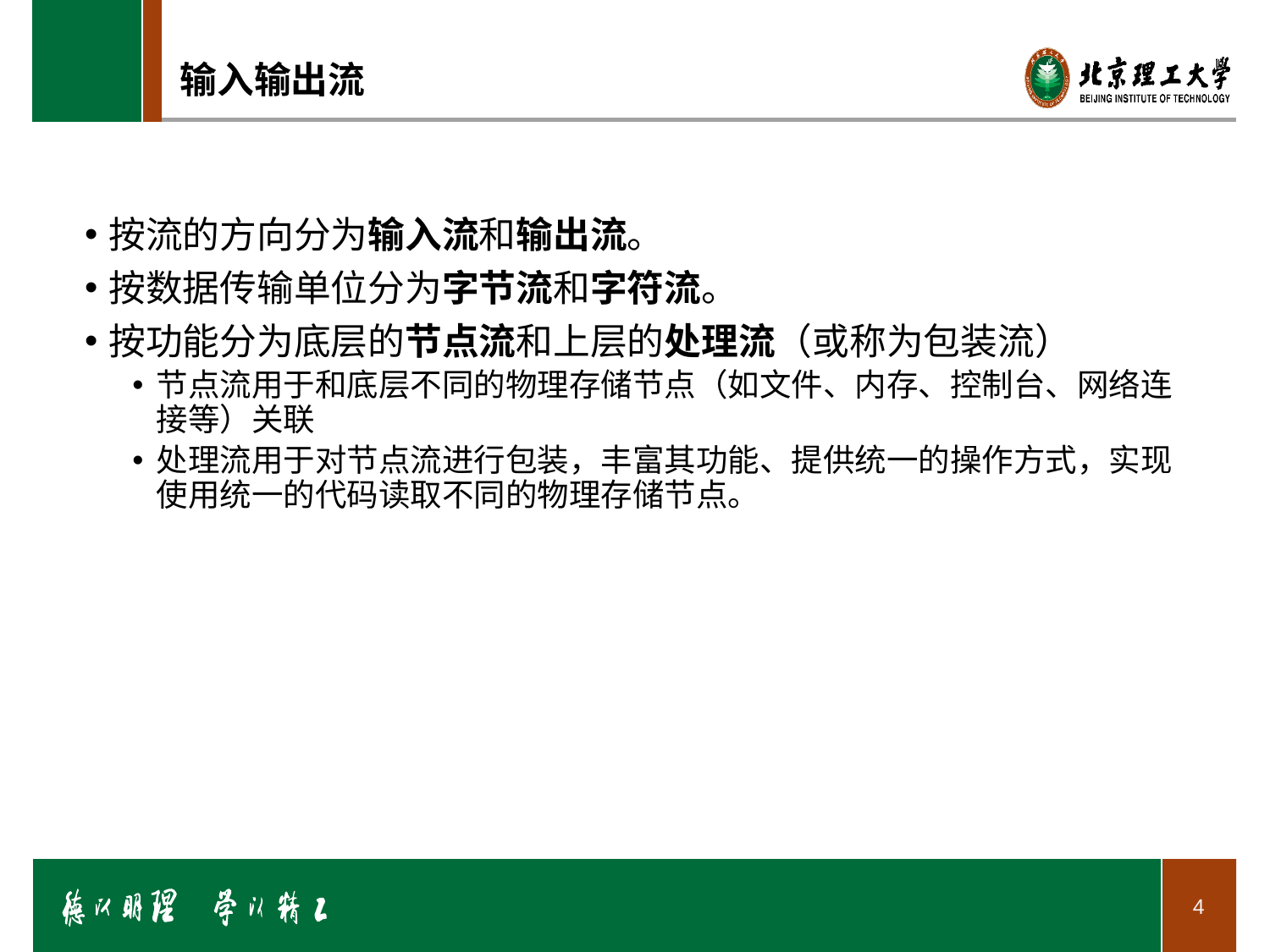

# 输入输出流
按流的方向分为输入流和输出流。
按数据传输单位分为字节流和字符流。
按功能分为底层的节点流和上层的处理流（或称为包装流）
节点流用于和底层不同的物理存储节点（如文件、内存、控制台、网络连接等）关联
处理流用于对节点流进行包装，丰富其功能、提供统一的操作方式，实现使用统一的代码读取不同的物理存储节点。